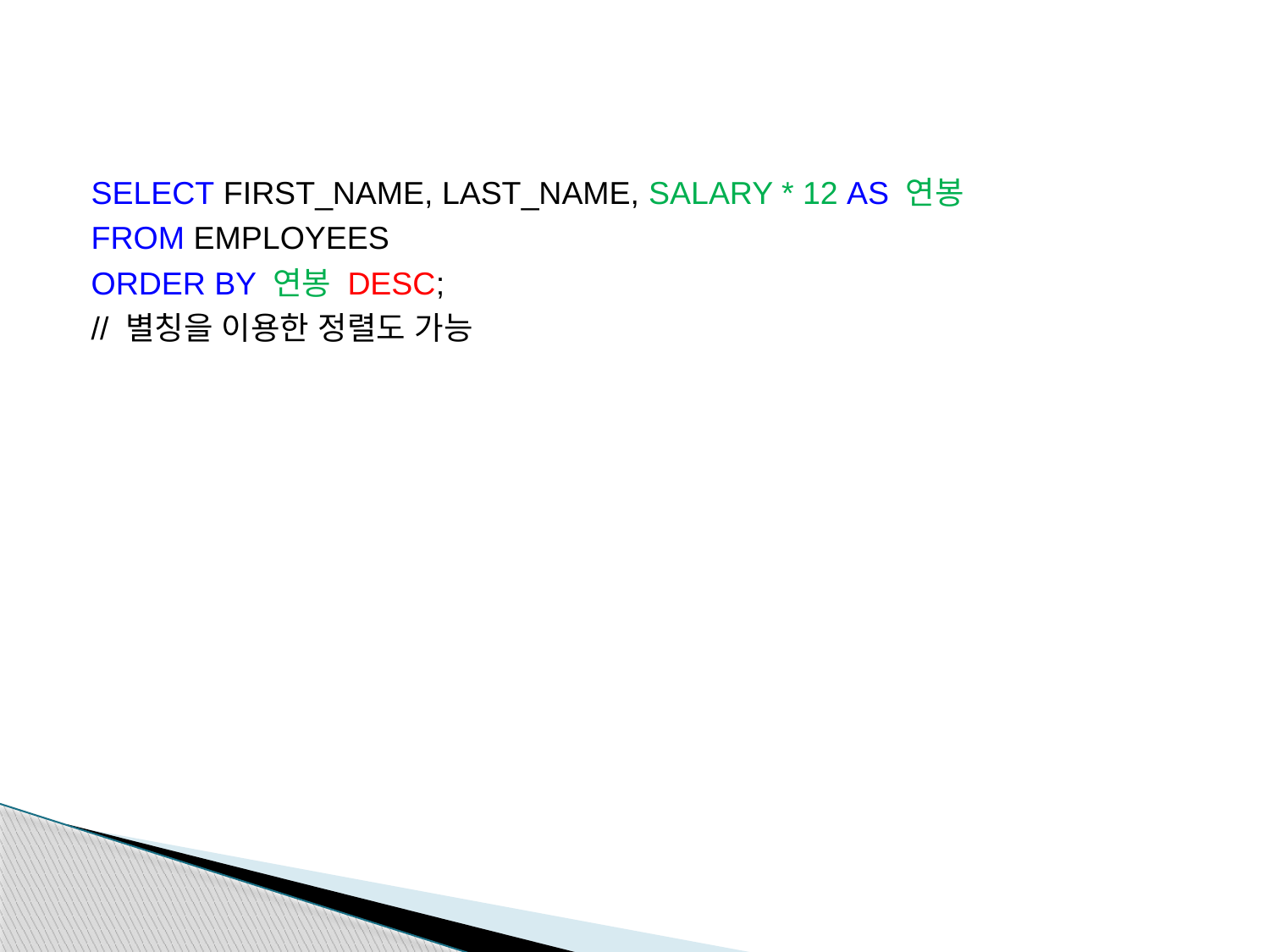

SELECT FIRST_NAME, LAST_NAME, SALARY * 12 AS 연봉
FROM EMPLOYEES
ORDER BY 연봉 DESC;
// 별칭을 이용한 정렬도 가능